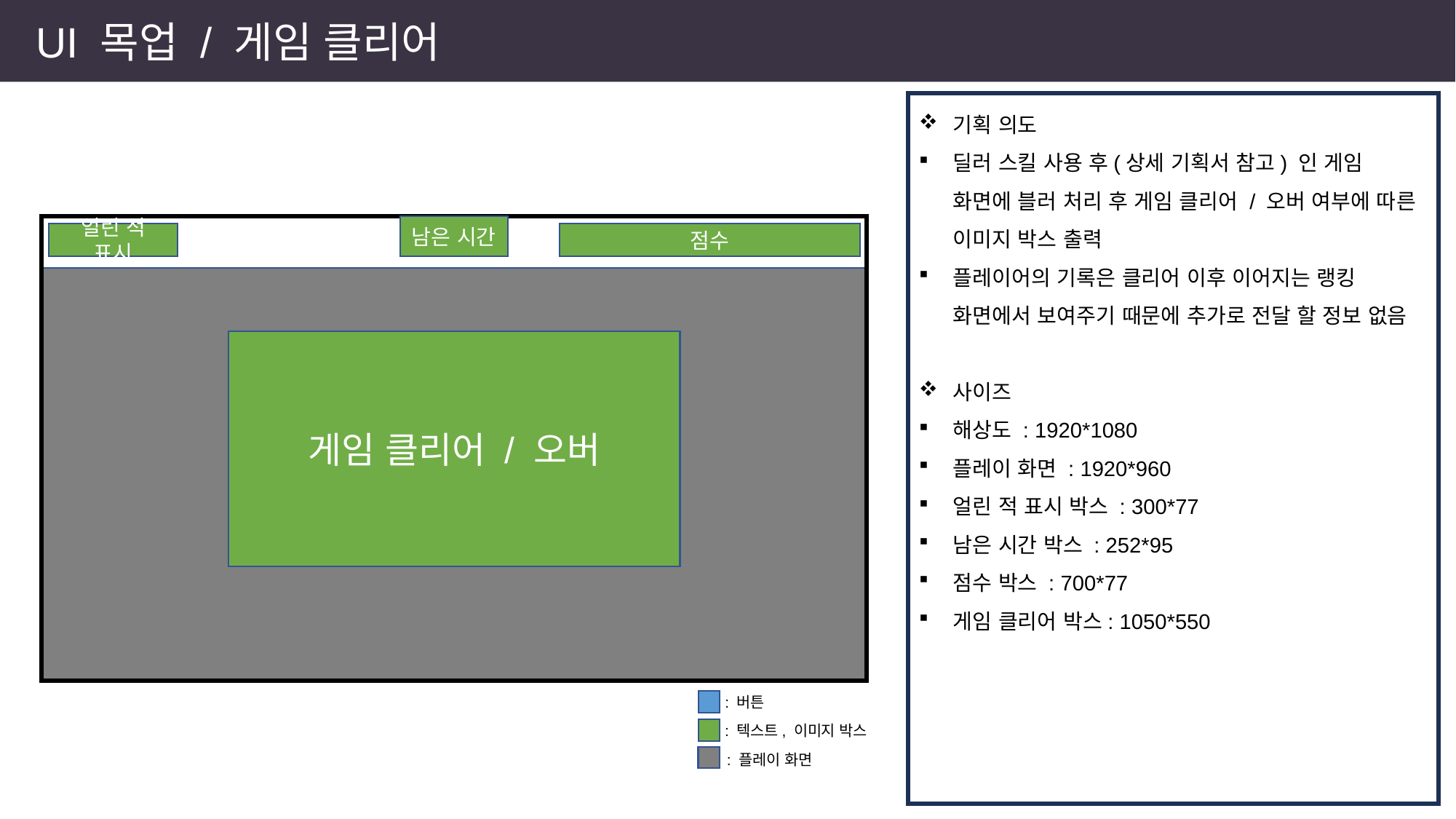

UI 목업 / 게임 클리어
기획 의도
딜러 스킬 사용 후(상세 기획서 참고) 인 게임 화면에 블러 처리 후 게임 클리어 / 오버 여부에 따른
이미지 박스 출력
플레이어의 기록은 클리어 이후 이어지는 랭킹 화면에서 보여주기 때문에 추가로 전달 할 정보 없음
사이즈
해상도 : 1920*1080
플레이 화면 : 1920*960
얼린 적 표시 박스 : 300*77
남은 시간 박스 : 252*95
점수 박스 : 700*77
게임 클리어 박스: 1050*550

남은 시간
얼린 적 표시
점수
플레이 화면
게임 클리어 / 오버
: 버튼

: 텍스트, 이미지 박스

: 플레이 화면